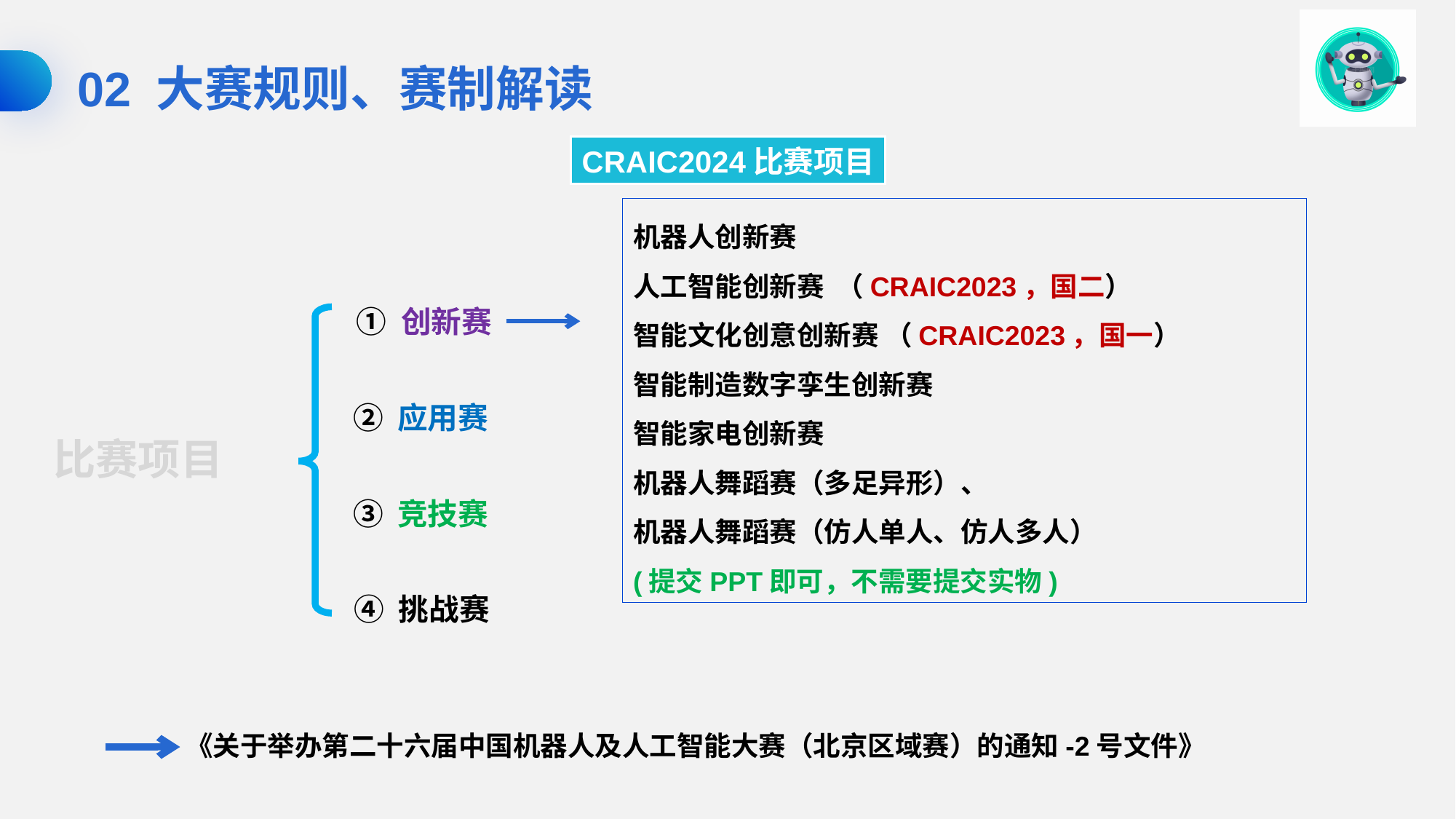

02 大赛规则、赛制解读

CRAIC2024比赛项目
机器人创新赛
人工智能创新赛  （CRAIC2023，国二）
智能文化创意创新赛 （CRAIC2023，国一）
智能制造数字孪生创新赛
智能家电创新赛
机器人舞蹈赛（多足异形）、
机器人舞蹈赛（仿人单人、仿人多人）
(提交PPT即可，不需要提交实物)
① 创新赛

② 应用赛
比赛项目
③ 竞技赛
④ 挑战赛
《关于举办第二十六届中国机器人及人工智能大赛（北京区域赛）的通知-2号文件》